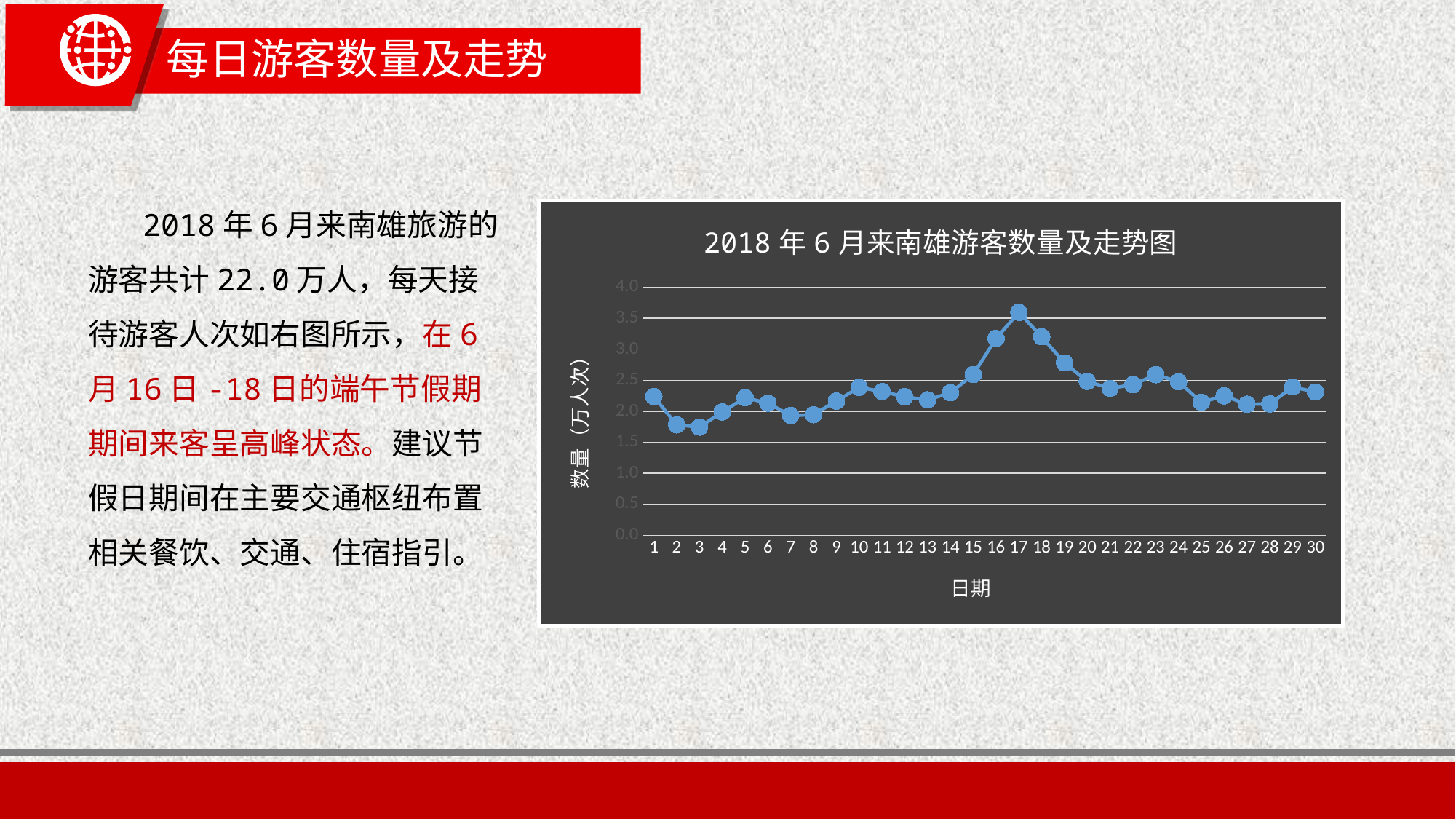

# 每日游客数量及走势
   2018年6月来南雄旅游的游客共计22.0万人，每天接待游客人次如右图所示，在6月16日-18日的端午节假期期间来客呈高峰状态。建议节假日期间在主要交通枢纽布置相关餐饮、交通、住宿指引。

### Chart: 2018年6月来南雄游客数量及走势图

| Category | 总数 |
|---|---|
| 1 | 2.2364381237066 |
| 2 | 1.78024925270177 |
| 3 | 1.74408793975627 |
| 4 | 1.98887221200276 |
| 5 | 2.21789386065762 |
| 6 | 2.12980861117498 |
| 7 | 1.93138499655093 |
| 8 | 1.94436598068522 |
| 9 | 2.16411549781559 |
| 10 | 2.38479222809841 |
| 11 | 2.31710566796965 |
| 12 | 2.2327292710968 |
| 13 | 2.18265976086457 |
| 14 | 2.29856140492067 |
| 15 | 2.59063354794206 |
| 16 | 3.17477783398482 |
| 17 | 3.59480539204415 |
| 18 | 3.20073980225339 |
| 19 | 2.77978503104162 |
| 20 | 2.48122239595309 |
| 21 | 2.36902960450678 |
| 22 | 2.42744403311106 |
| 23 | 2.58970633478961 |
| 24 | 2.4756591170384 |
| 25 | 2.14464402161416 |
| 26 | 2.24756468153599 |
| 27 | 2.1131187744309 |
| 28 | 2.11775484019315 |
| 29 | 2.39128272016555 |
| 30 | 2.31061517590251 |
3